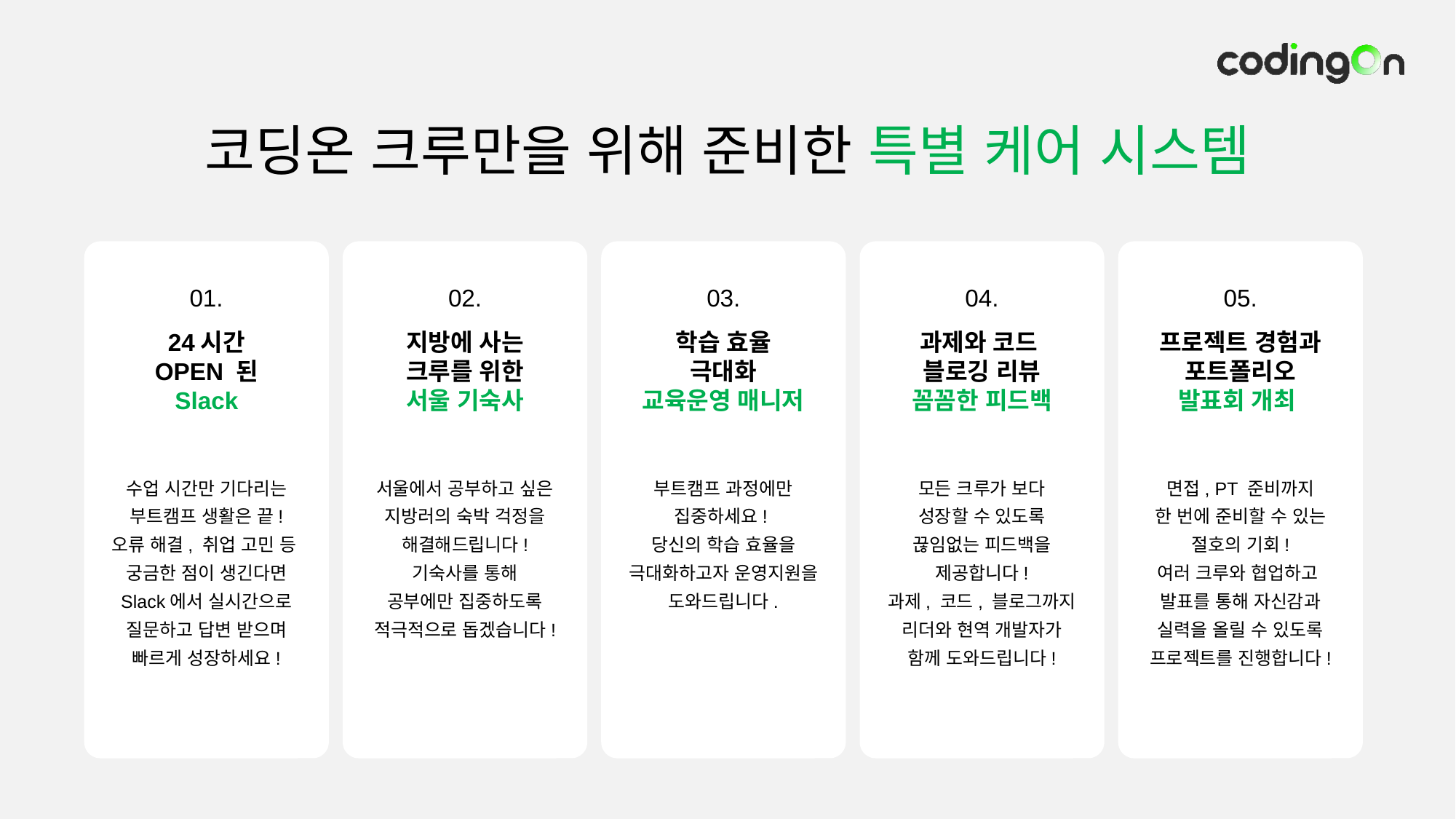

# 코딩온 크루만을 위해 준비한 특별 케어 시스템

01.
24시간
OPEN 된
Slack
02.
지방에 사는
크루를 위한
서울 기숙사
03.
학습 효율
극대화
교육운영 매니저
04.
과제와 코드
블로깅 리뷰
꼼꼼한 피드백
05.
프로젝트 경험과
포트폴리오
발표회 개최
수업 시간만 기다리는
부트캠프 생활은 끝!
오류 해결, 취업 고민 등
궁금한 점이 생긴다면 Slack에서 실시간으로
질문하고 답변 받으며
빠르게 성장하세요!

서울에서 공부하고 싶은
지방러의 숙박 걱정을
해결해드립니다!
기숙사를 통해
공부에만 집중하도록
적극적으로 돕겠습니다!
부트캠프 과정에만
집중하세요!
당신의 학습 효율을
극대화하고자 운영지원을 도와드립니다.
모든 크루가 보다
성장할 수 있도록
끊임없는 피드백을
제공합니다!
과제, 코드, 블로그까지
리더와 현역 개발자가 함께 도와드립니다!
면접, PT 준비까지
한 번에 준비할 수 있는
절호의 기회!
여러 크루와 협업하고
발표를 통해 자신감과
실력을 올릴 수 있도록
프로젝트를 진행합니다!